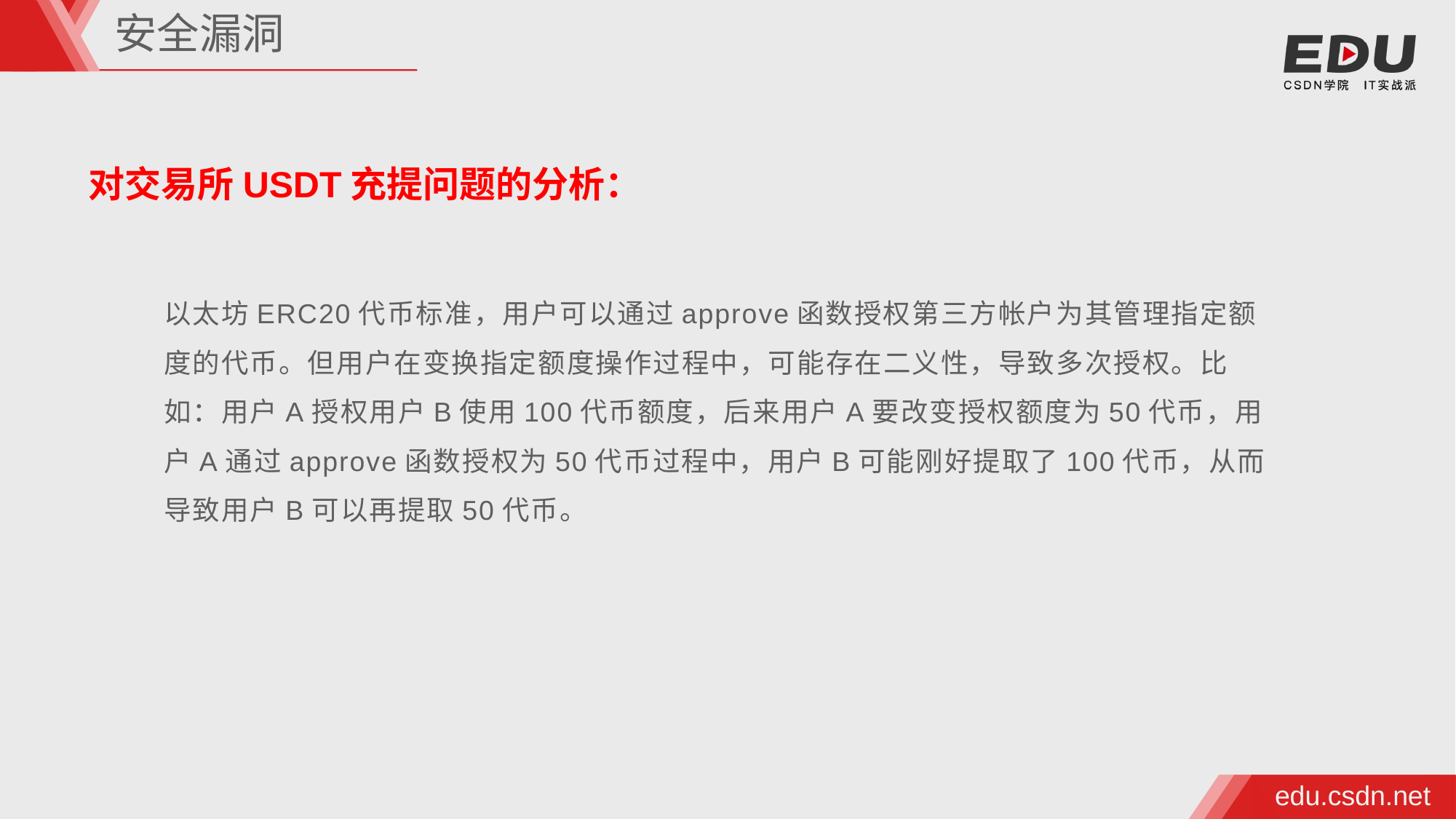

安全漏洞

对交易所USDT充提问题的分析：

以太坊ERC20代币标准，用户可以通过approve函数授权第三方帐户为其管理指定额度的代币。但用户在变换指定额度操作过程中，可能存在二义性，导致多次授权。比如：用户A授权用户B使用100代币额度，后来用户A要改变授权额度为50代币，用户A通过approve函数授权为50代币过程中，用户B可能刚好提取了100代币，从而导致用户B可以再提取50代币。

edu.csdn.net